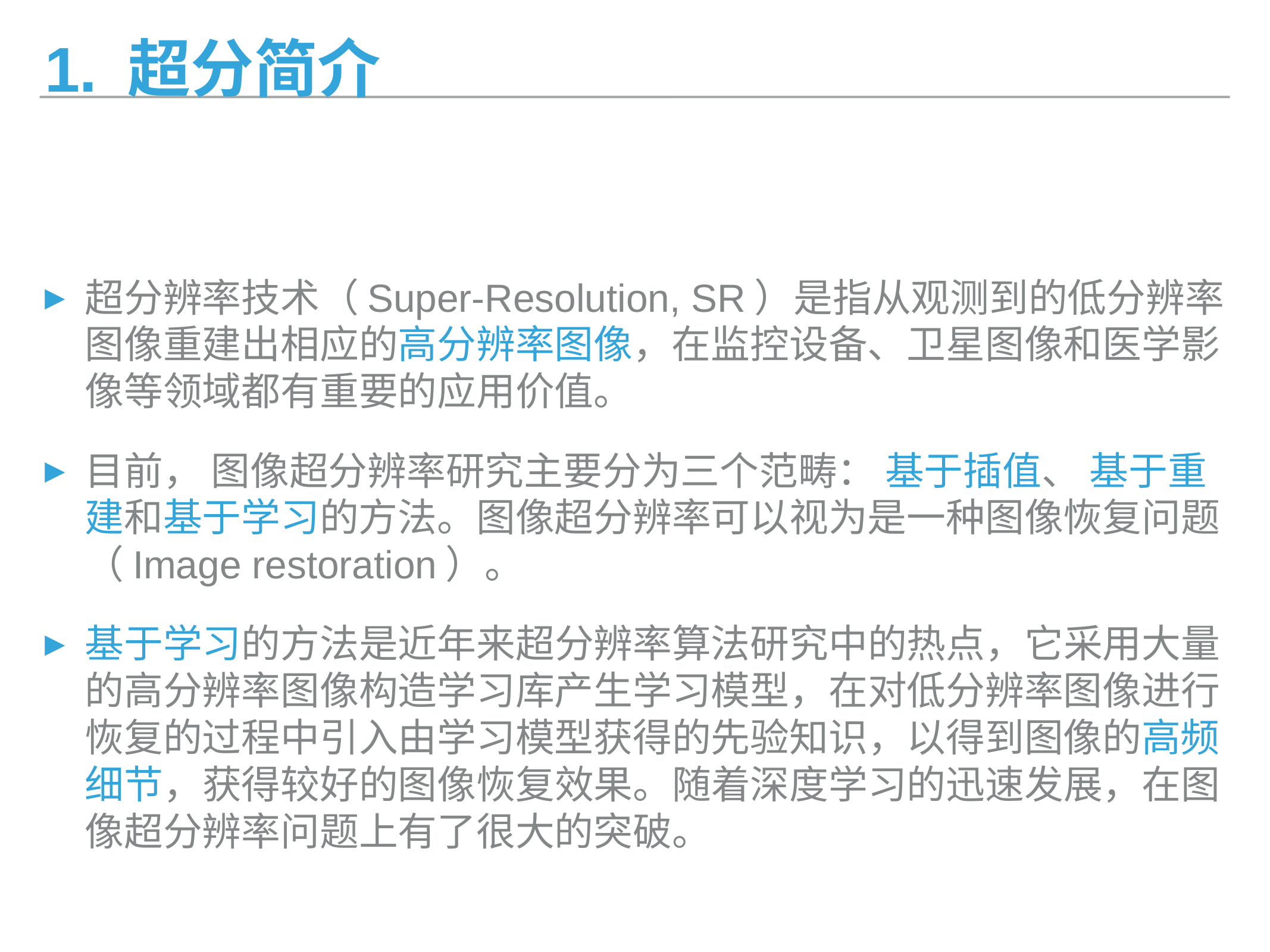

# 1. 超分简介
超分辨率技术（Super-Resolution, SR）是指从观测到的低分辨率图像重建出相应的高分辨率图像，在监控设备、卫星图像和医学影像等领域都有重要的应用价值。
目前， 图像超分辨率研究主要分为三个范畴： 基于插值、 基于重建和基于学习的方法。图像超分辨率可以视为是一种图像恢复问题（Image restoration）。
基于学习的方法是近年来超分辨率算法研究中的热点，它采用大量的高分辨率图像构造学习库产生学习模型，在对低分辨率图像进行恢复的过程中引入由学习模型获得的先验知识，以得到图像的高频细节，获得较好的图像恢复效果。随着深度学习的迅速发展，在图像超分辨率问题上有了很大的突破。